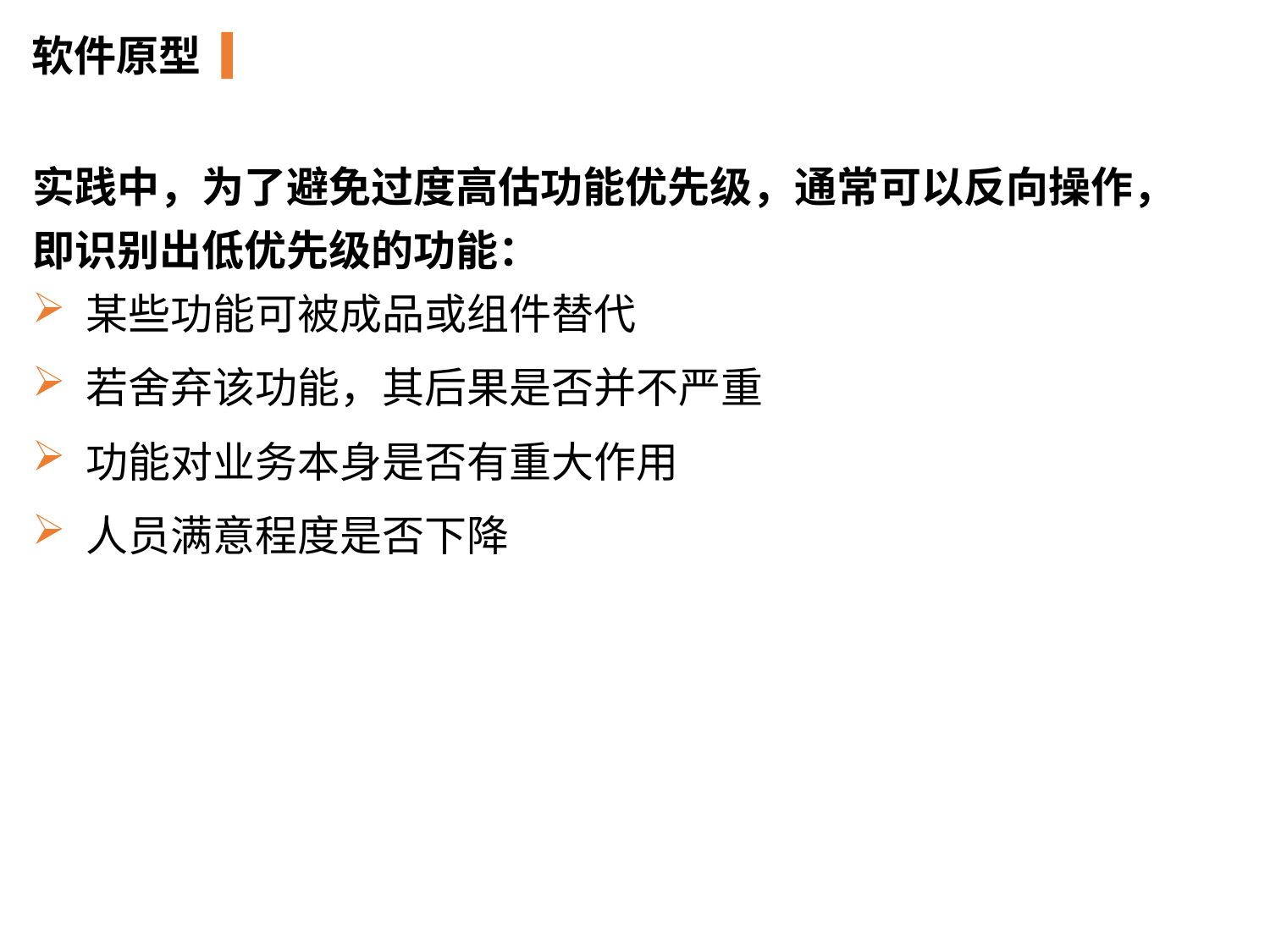

软件原型

实践中，为了避免过度高估功能优先级，通常可以反向操作，
即识别出低优先级的功能：
 某些功能可被成品或组件替代
 若舍弃该功能，其后果是否并不严重
 功能对业务本身是否有重大作用
 人员满意程度是否下降